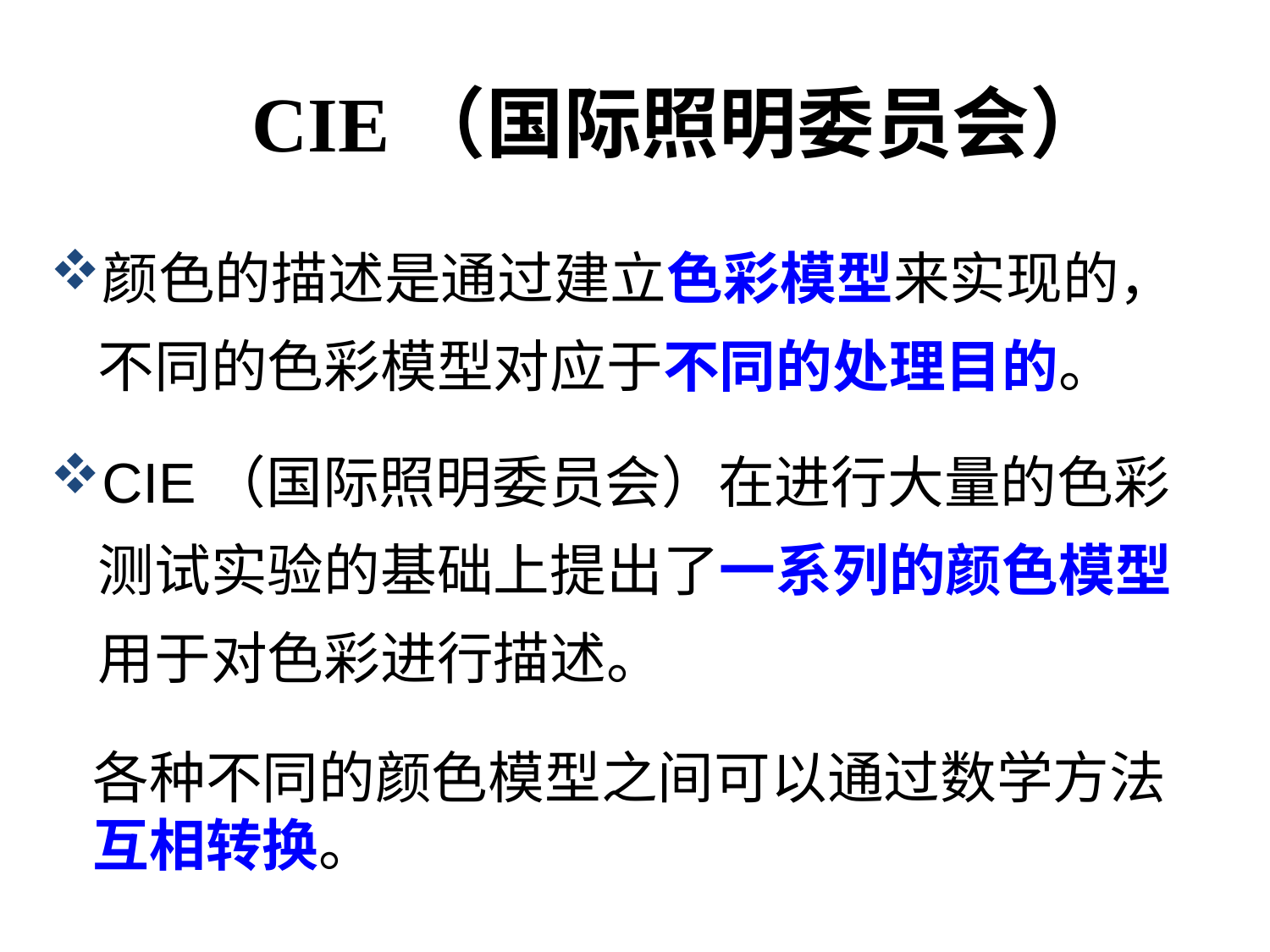

# CIE（国际照明委员会）
颜色的描述是通过建立色彩模型来实现的，不同的色彩模型对应于不同的处理目的。
CIE（国际照明委员会）在进行大量的色彩测试实验的基础上提出了一系列的颜色模型用于对色彩进行描述。
各种不同的颜色模型之间可以通过数学方法互相转换。